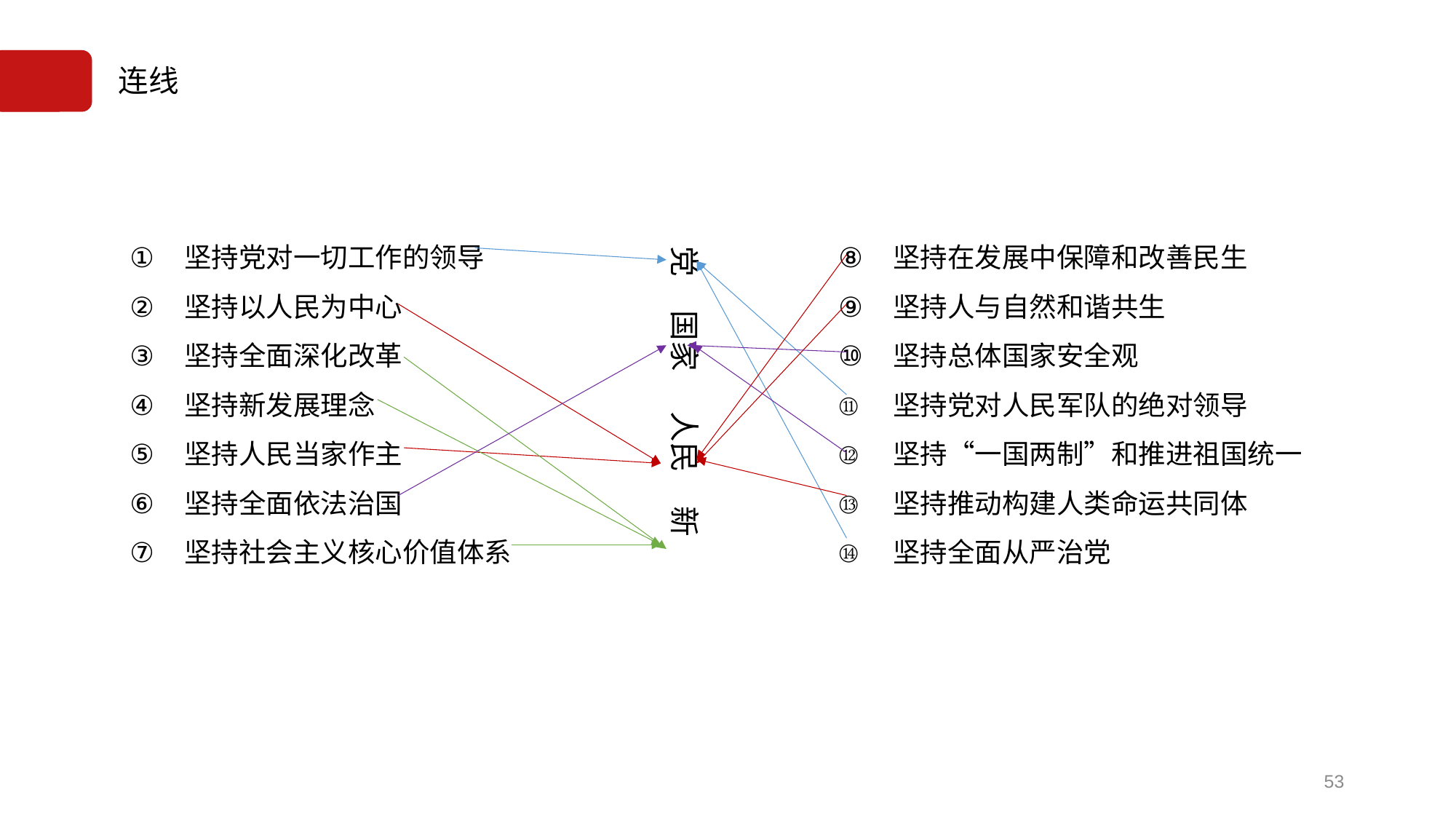

连线
坚持党对一切工作的领导
坚持以人民为中心
坚持全面深化改革
坚持新发展理念
坚持人民当家作主
坚持全面依法治国
坚持社会主义核心价值体系
坚持在发展中保障和改善民生
坚持人与自然和谐共生
坚持总体国家安全观
坚持党对人民军队的绝对领导
坚持“一国两制”和推进祖国统一
坚持推动构建人类命运共同体
坚持全面从严治党
党     国家      人民     新

53